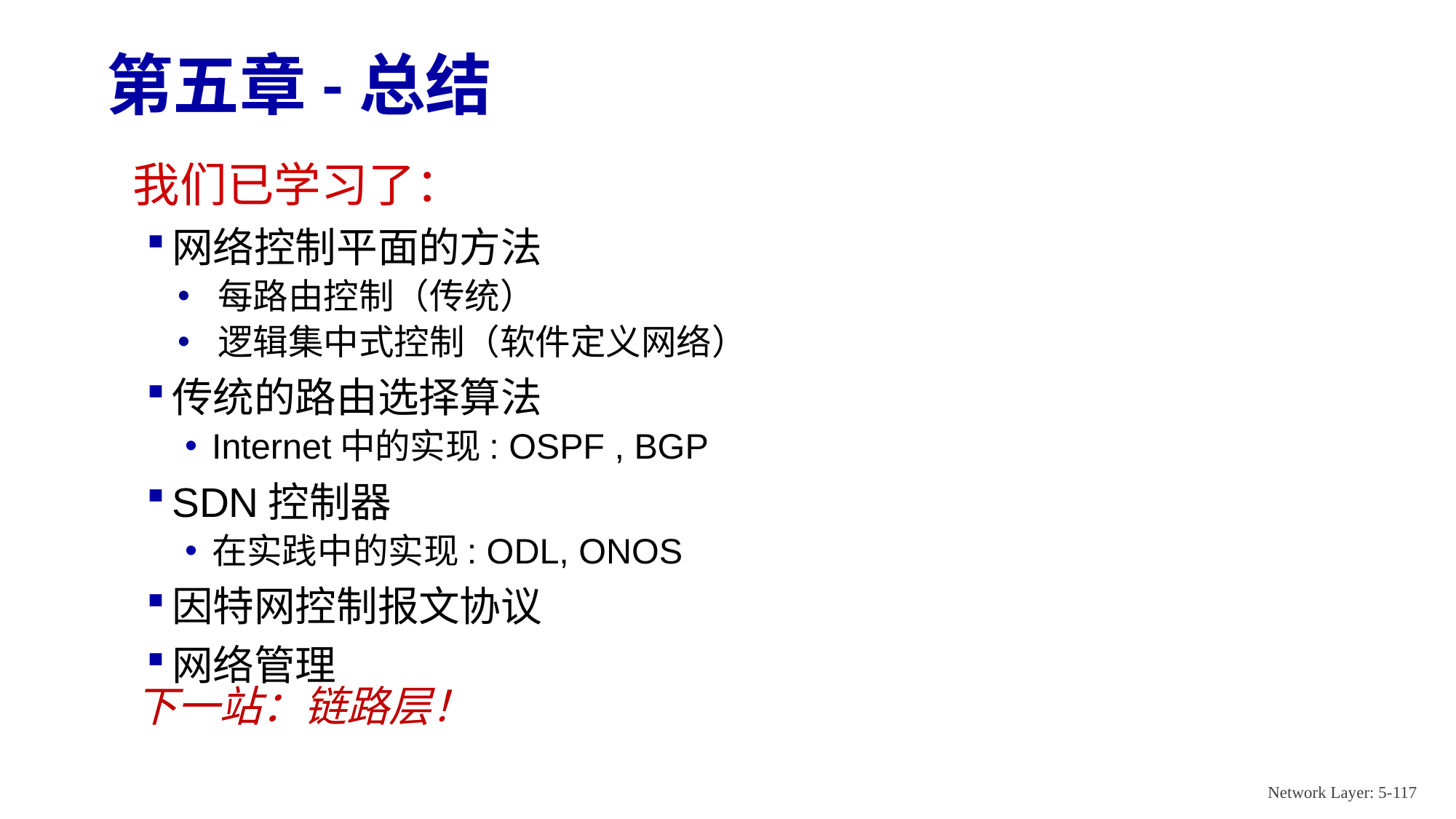

# 第五章-总结
我们已学习了：
网络控制平面的方法
每路由控制（传统）
逻辑集中式控制（软件定义网络）
传统的路由选择算法
Internet中的实现: OSPF , BGP
SDN控制器
在实践中的实现: ODL, ONOS
因特网控制报文协议
网络管理

下一站：链路层！
Network Layer: 5-117